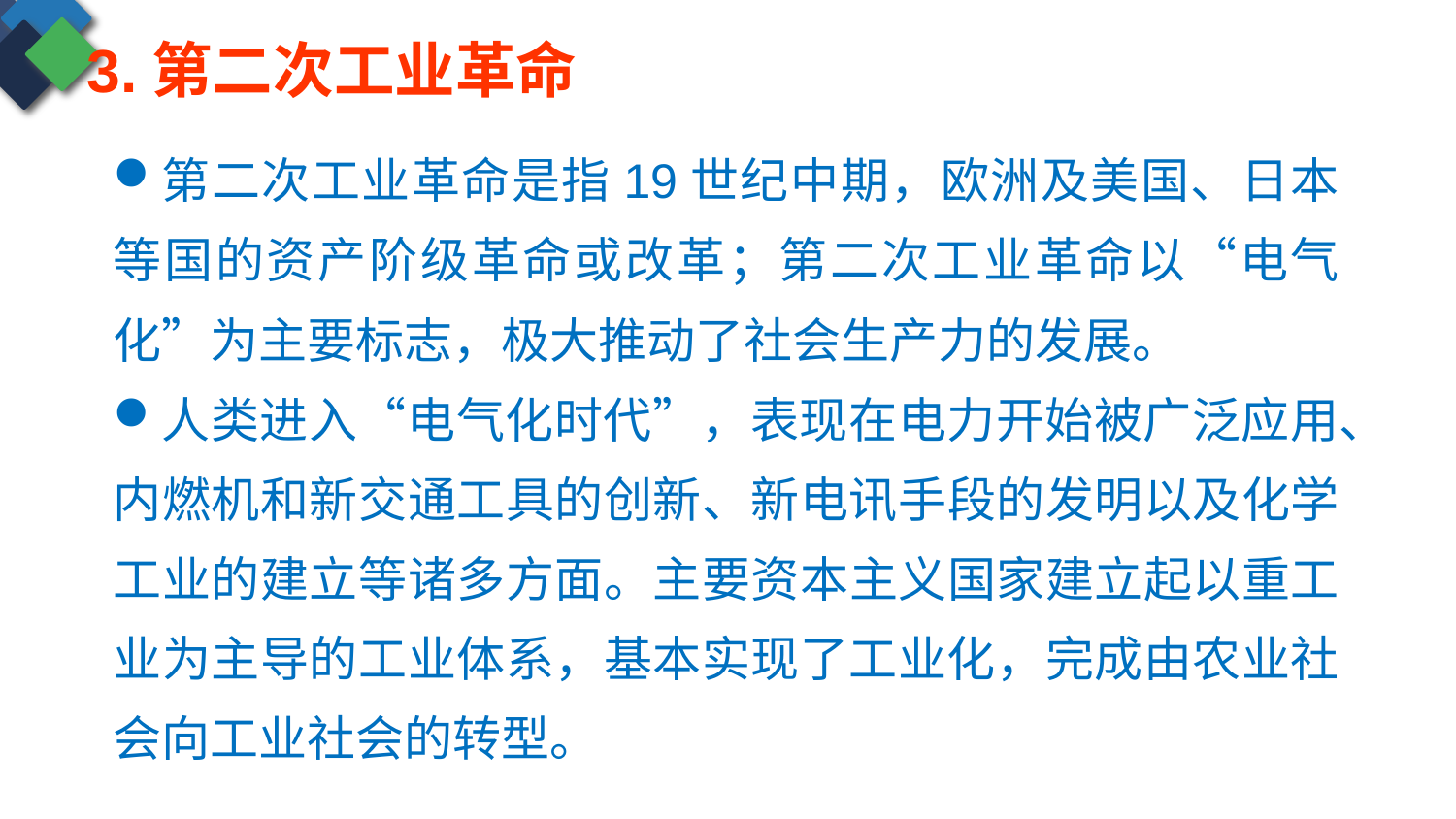

3.第二次工业革命

第二次工业革命是指19世纪中期，欧洲及美国、日本等国的资产阶级革命或改革；第二次工业革命以“电气化”为主要标志，极大推动了社会生产力的发展。
人类进入“电气化时代”，表现在电力开始被广泛应用、内燃机和新交通工具的创新、新电讯手段的发明以及化学工业的建立等诸多方面。主要资本主义国家建立起以重工业为主导的工业体系，基本实现了工业化，完成由农业社会向工业社会的转型。